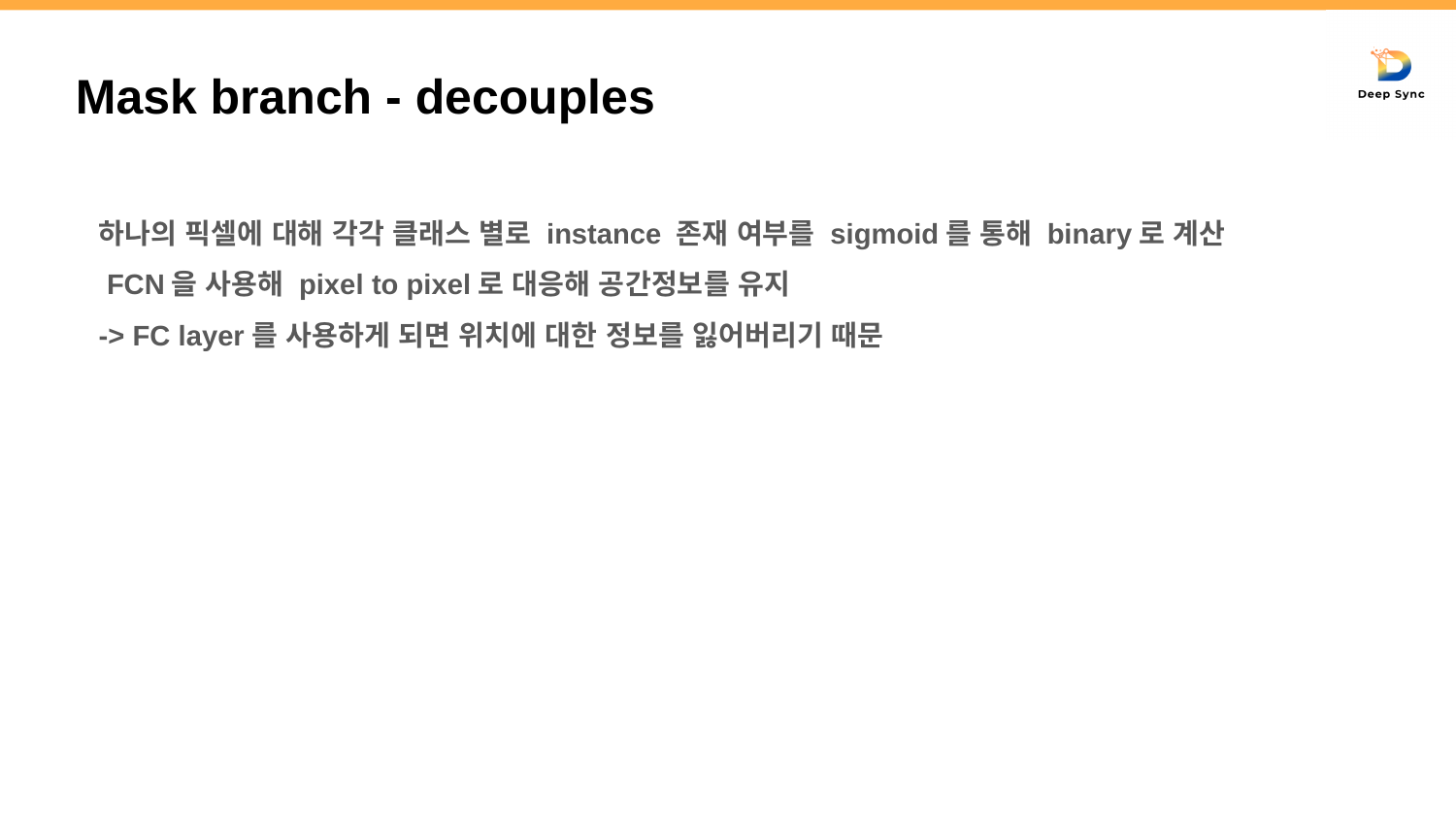

# Mask branch - decouples
하나의 픽셀에 대해 각각 클래스 별로 instance 존재 여부를 sigmoid를 통해 binary로 계산
 FCN을 사용해 pixel to pixel로 대응해 공간정보를 유지
-> FC layer를 사용하게 되면 위치에 대한 정보를 잃어버리기 때문